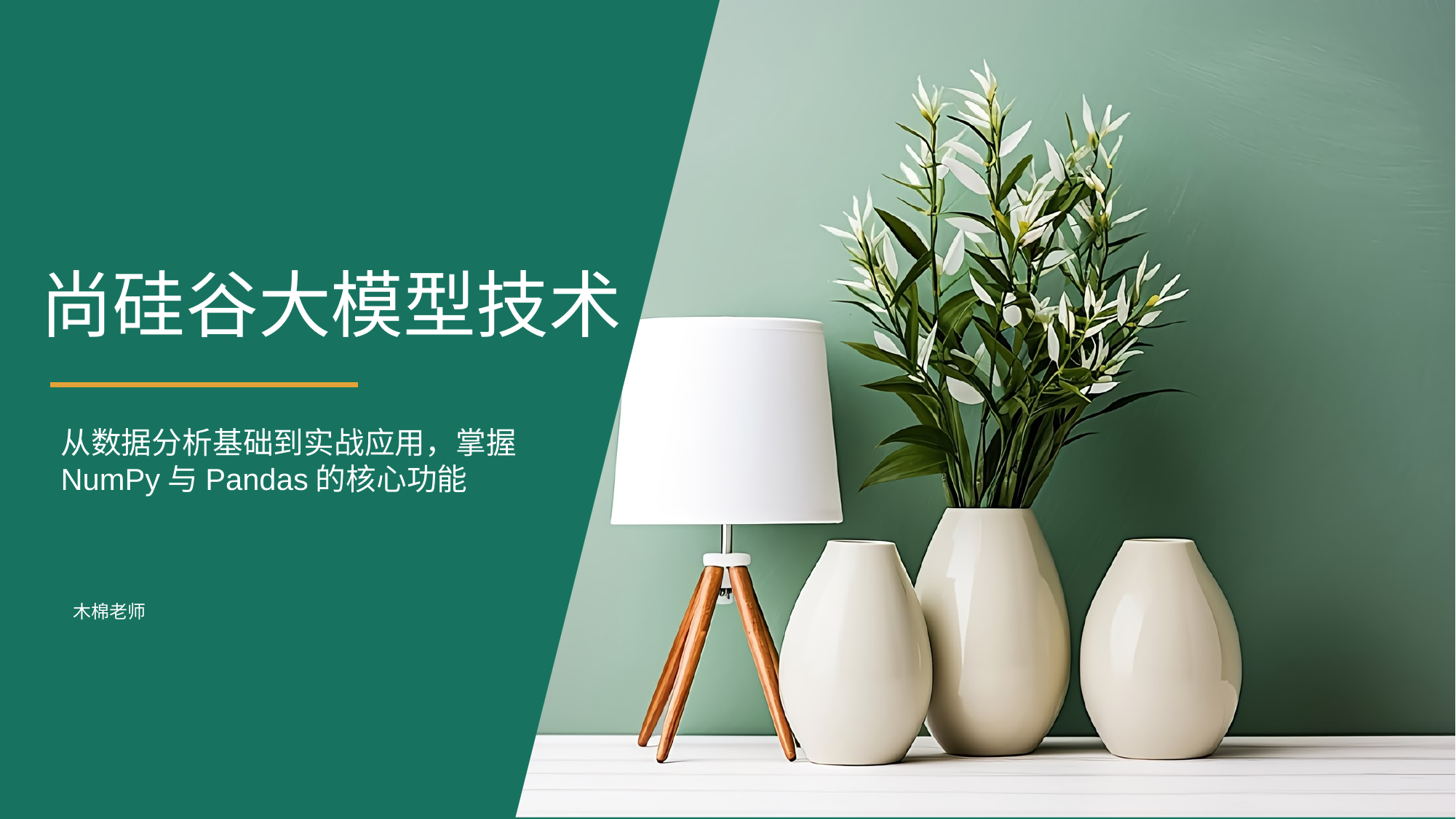

# 尚硅谷大模型技术
从数据分析基础到实战应用，掌握NumPy与Pandas的核心功能
木棉老师